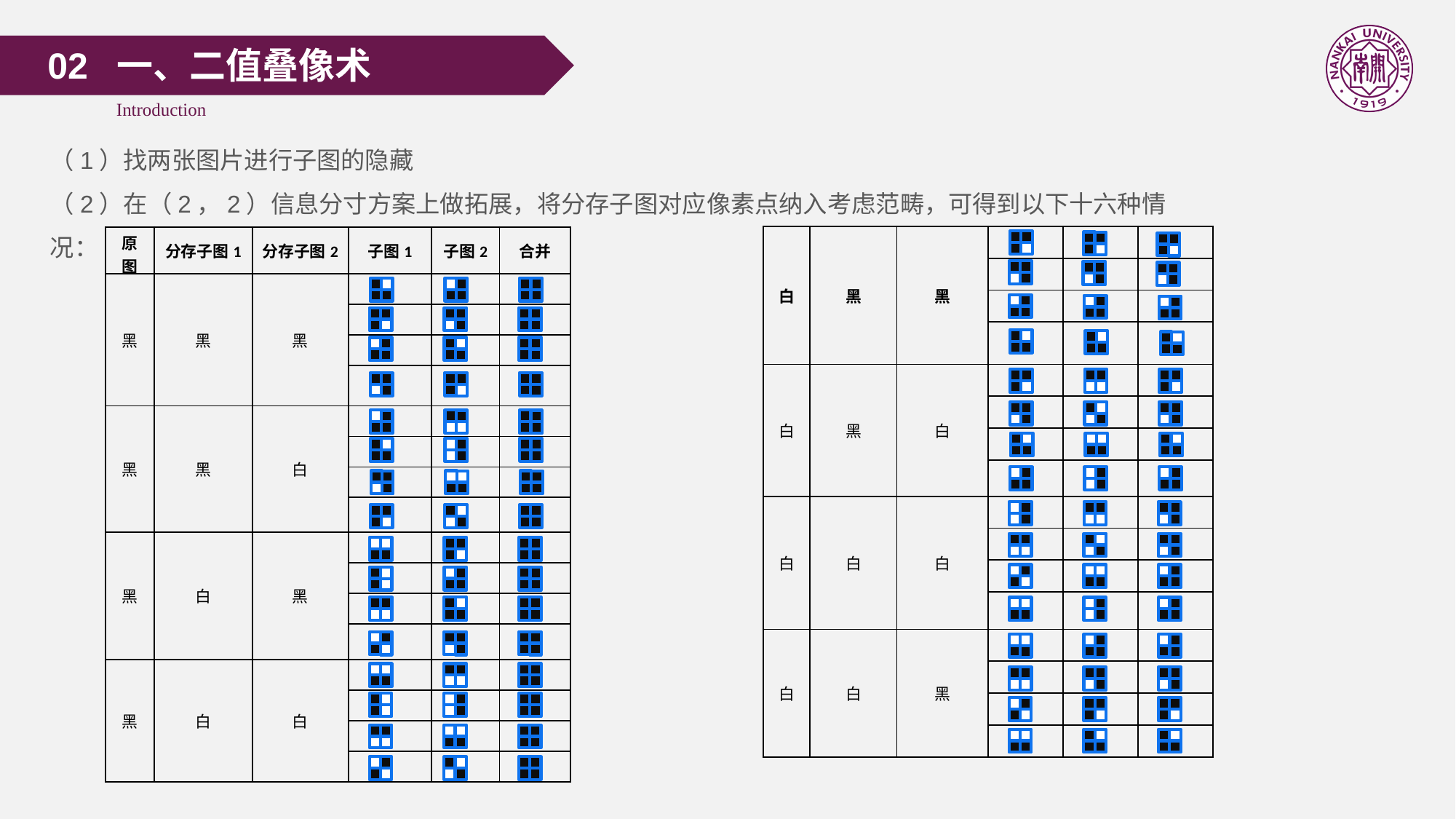

02  一、二值叠像术
Introduction
（1）找两张图片进行子图的隐藏
（2）在（2，2）信息分寸方案上做拓展，将分存子图对应像素点纳入考虑范畴，可得到以下十六种情况：

| 白 | 黑 | 黑 |  |  |  |
| --- | --- | --- | --- | --- | --- |
|  |  |  |  |  |  |
|  |  |  |  |  |  |
|  |  |  |  |  |  |
| 白 | 黑 | 白 |  |  |  |
|  |  |  |  |  |  |
|  |  |  |  |  |  |
|  |  |  |  |  |  |
| 白 | 白 | 白 |  |  |  |
|  |  |  |  |  |  |
|  |  |  |  |  |  |
|  |  |  |  |  |  |
| 白 | 白 | 黑 |  |  |  |
|  |  |  |  |  |  |
|  |  |  |  |  |  |
|  |  |  |  |  |  |
| 原图 | 分存子图1 | 分存子图2 | 子图1 | 子图2 | 合并 |
| --- | --- | --- | --- | --- | --- |
| 黑 | 黑 | 黑 |  |  |  |
|  |  |  |  |  |  |
|  |  |  |  |  |  |
|  |  |  |  |  |  |
| 黑 | 黑 | 白 |  |  |  |
|  |  |  |  |  |  |
|  |  |  |  |  |  |
|  |  |  |  |  |  |
| 黑 | 白 | 黑 |  |  |  |
|  |  |  |  |  |  |
|  |  |  |  |  |  |
|  |  |  |  |  |  |
| 黑 | 白 | 白 |  |  |  |
|  |  |  |  |  |  |
|  |  |  |  |  |  |
|  |  |  |  |  |  |